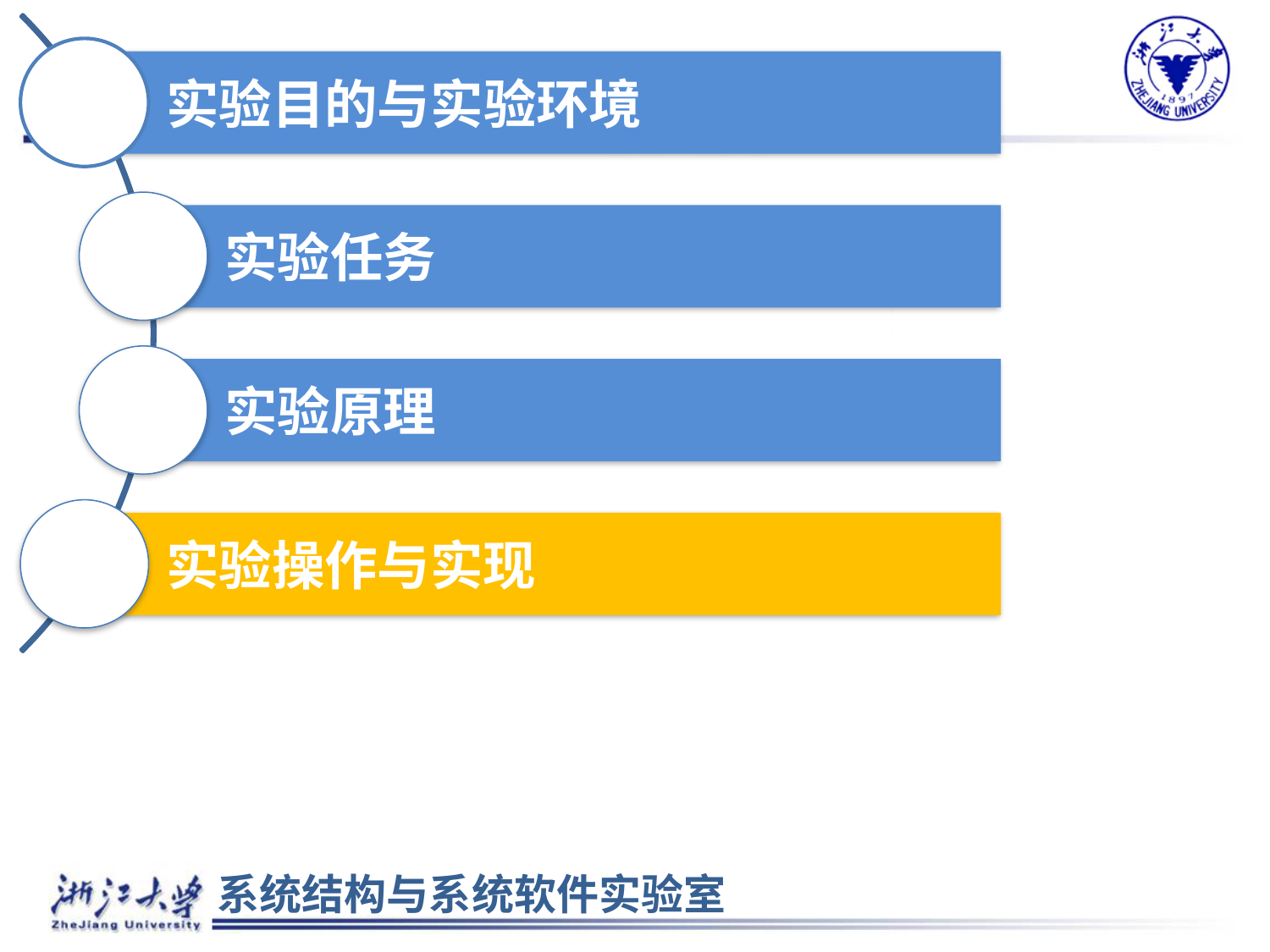

# Course Outline
实验目的与实验环境
实验任务
实验原理
实验操作与实现
35